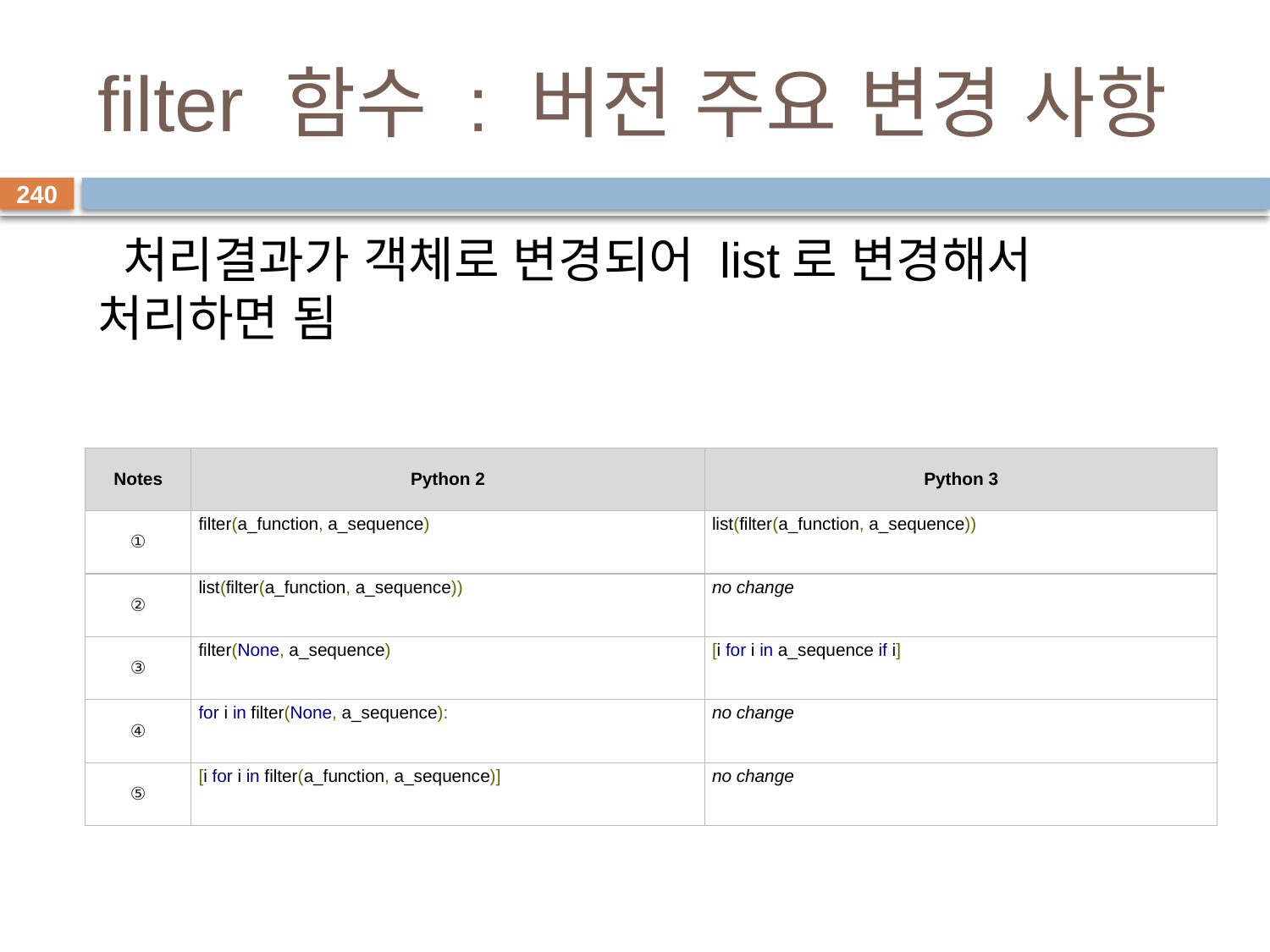

# filter 함수 : 버전 주요 변경 사항
240
 처리결과가 객체로 변경되어 list로 변경해서 처리하면 됨
| Notes | Python 2 | Python 3 |
| --- | --- | --- |
| ① | filter(a\_function, a\_sequence) | list(filter(a\_function, a\_sequence)) |
| ② | list(filter(a\_function, a\_sequence)) | no change |
| ③ | filter(None, a\_sequence) | [i for i in a\_sequence if i] |
| ④ | for i in filter(None, a\_sequence): | no change |
| ⑤ | [i for i in filter(a\_function, a\_sequence)] | no change |